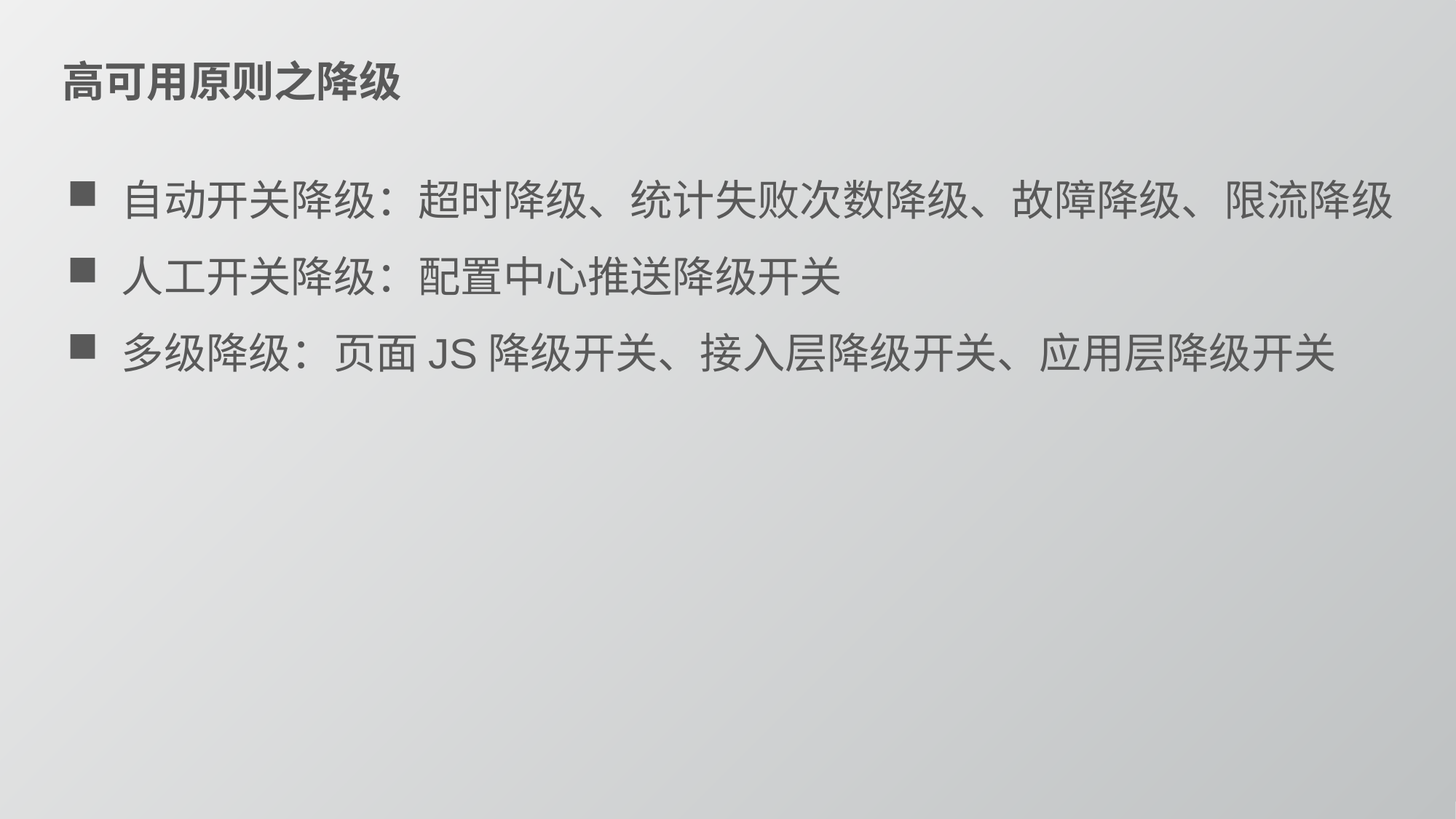

高可用原则之降级
自动开关降级：超时降级、统计失败次数降级、故障降级、限流降级
人工开关降级：配置中心推送降级开关
多级降级：页面JS降级开关、接入层降级开关、应用层降级开关